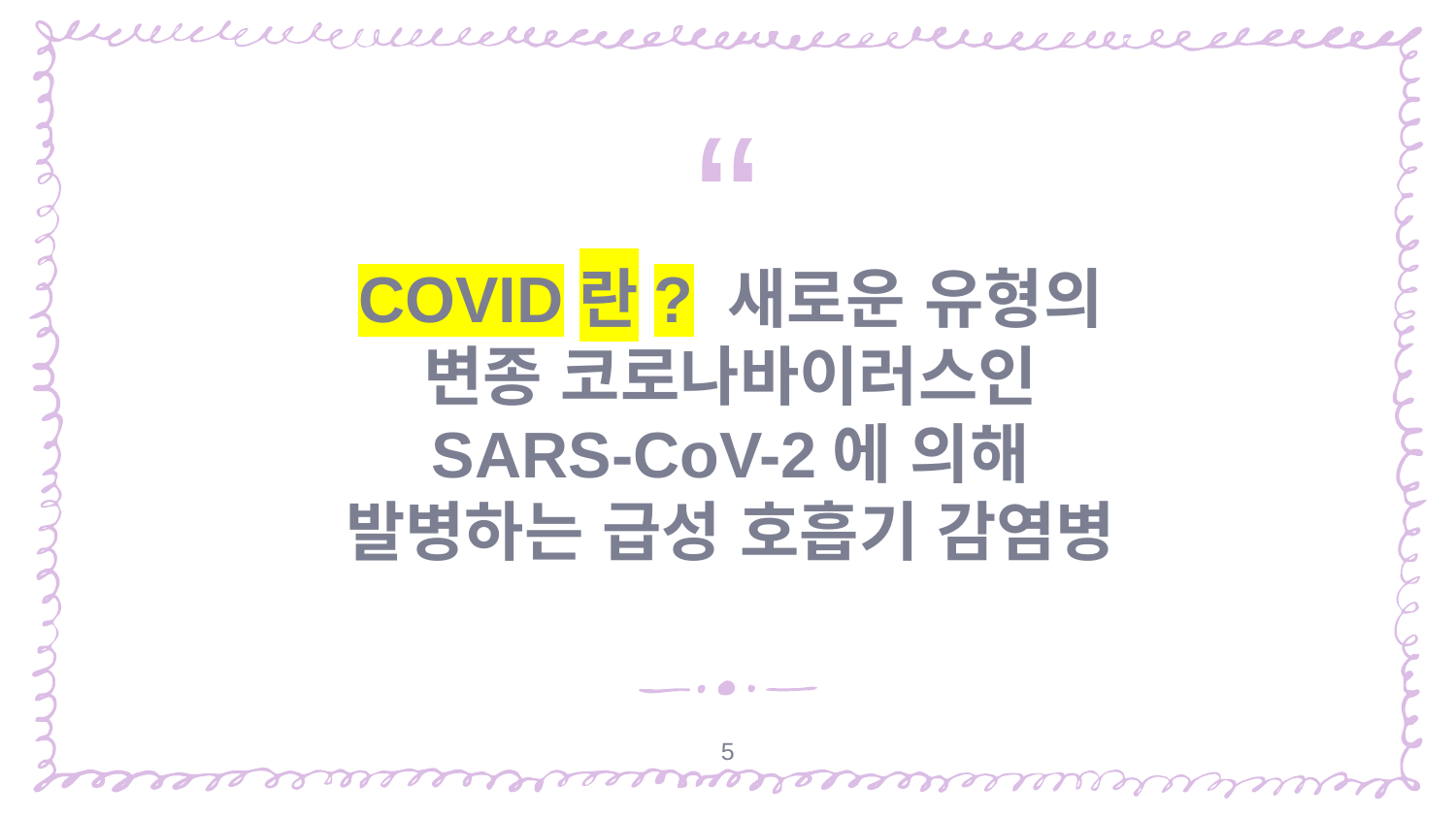

COVID란? 새로운 유형의 변종 코로나바이러스인 SARS-CoV-2에 의해 발병하는 급성 호흡기 감염병
5